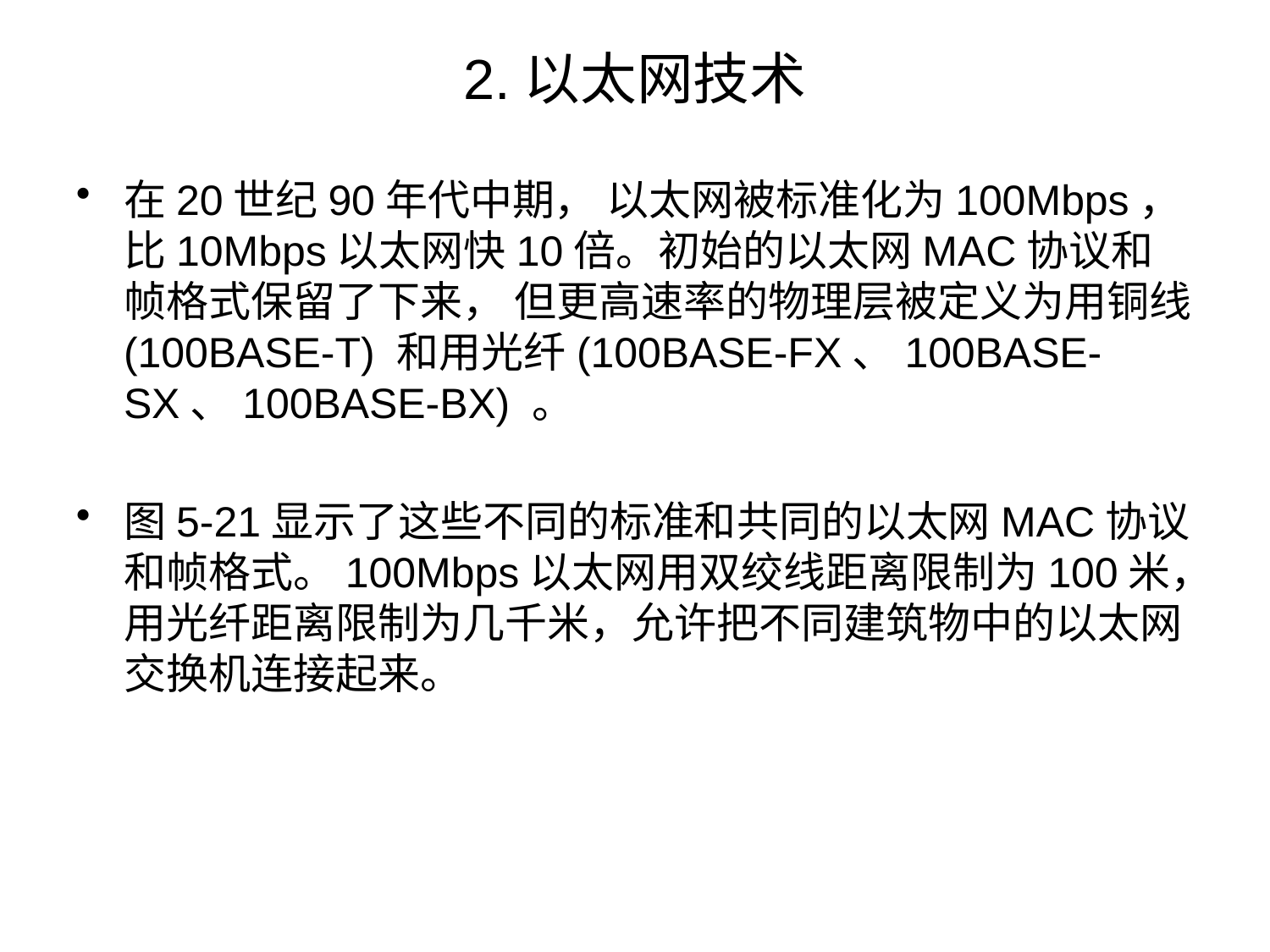

# 2.以太网技术
在20世纪90年代中期， 以太网被标准化为100Mbps， 比10Mbps以太网快10倍。初始的以太网MAC协议和帧格式保留了下来， 但更高速率的物理层被定义为用铜线(100BASE-T) 和用光纤(100BASE-FX、100BASE-SX、100BASE-BX) 。

图5-21显示了这些不同的标准和共同的以太网MAC协议和帧格式。100Mbps以太网用双绞线距离限制为100米，用光纤距离限制为几千米，允许把不同建筑物中的以太网交换机连接起来。